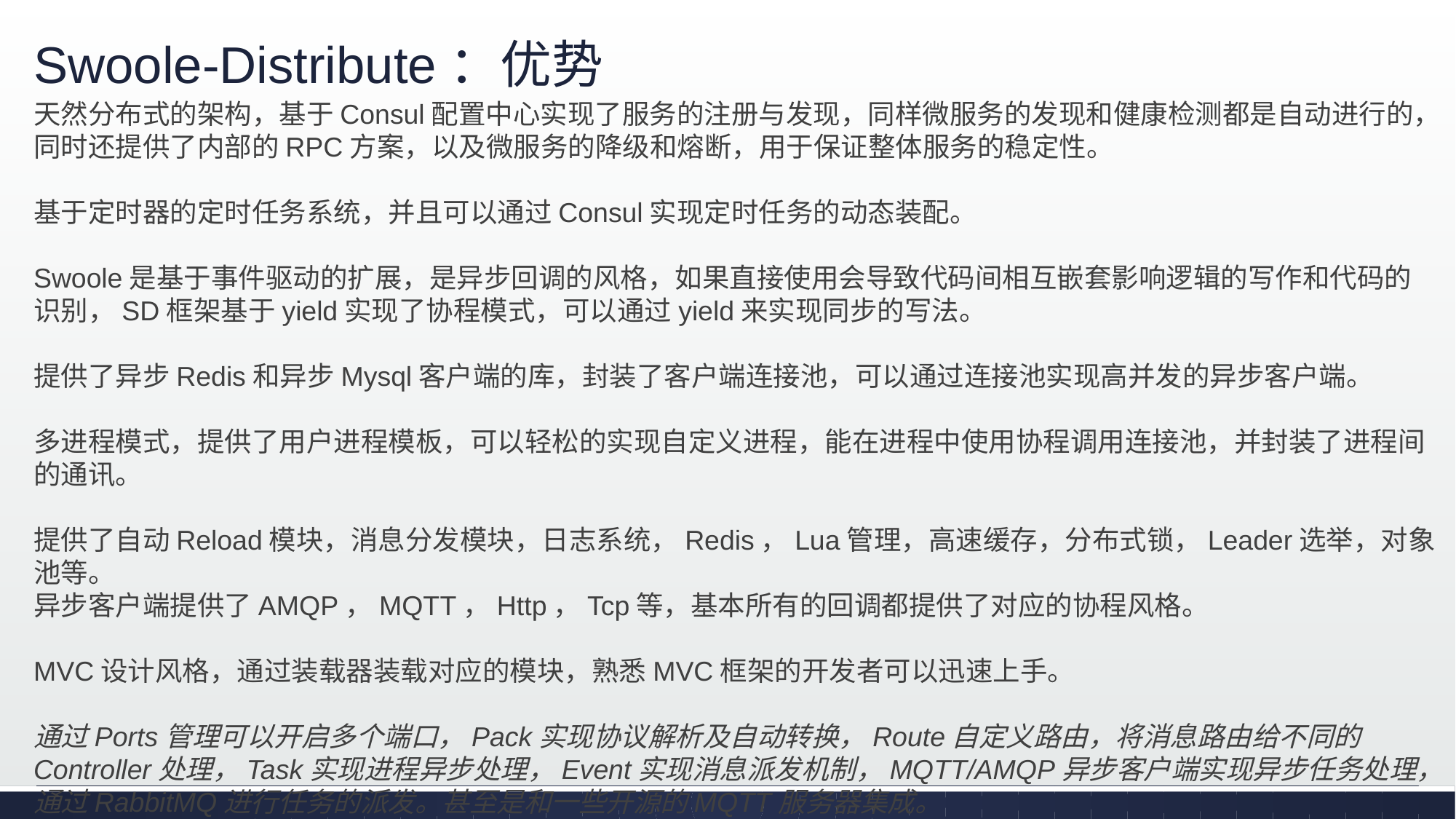

# Swoole-Distribute：优势
天然分布式的架构，基于Consul配置中心实现了服务的注册与发现，同样微服务的发现和健康检测都是自动进行的，同时还提供了内部的RPC方案，以及微服务的降级和熔断，用于保证整体服务的稳定性。

基于定时器的定时任务系统，并且可以通过Consul实现定时任务的动态装配。

Swoole是基于事件驱动的扩展，是异步回调的风格，如果直接使用会导致代码间相互嵌套影响逻辑的写作和代码的识别，SD框架基于yield实现了协程模式，可以通过yield来实现同步的写法。

提供了异步Redis和异步Mysql客户端的库，封装了客户端连接池，可以通过连接池实现高并发的异步客户端。

多进程模式，提供了用户进程模板，可以轻松的实现自定义进程，能在进程中使用协程调用连接池，并封装了进程间的通讯。

提供了自动Reload模块，消息分发模块，日志系统，Redis，Lua管理，高速缓存，分布式锁，Leader选举，对象池等。
异步客户端提供了AMQP，MQTT，Http，Tcp等，基本所有的回调都提供了对应的协程风格。

MVC设计风格，通过装载器装载对应的模块，熟悉MVC框架的开发者可以迅速上手。

通过Ports管理可以开启多个端口，Pack实现协议解析及自动转换，Route自定义路由，将消息路由给不同的Controller处理，Task实现进程异步处理，Event实现消息派发机制，MQTT/AMQP异步客户端实现异步任务处理，通过RabbitMQ进行任务的派发。甚至是和一些开源的MQTT服务器集成。